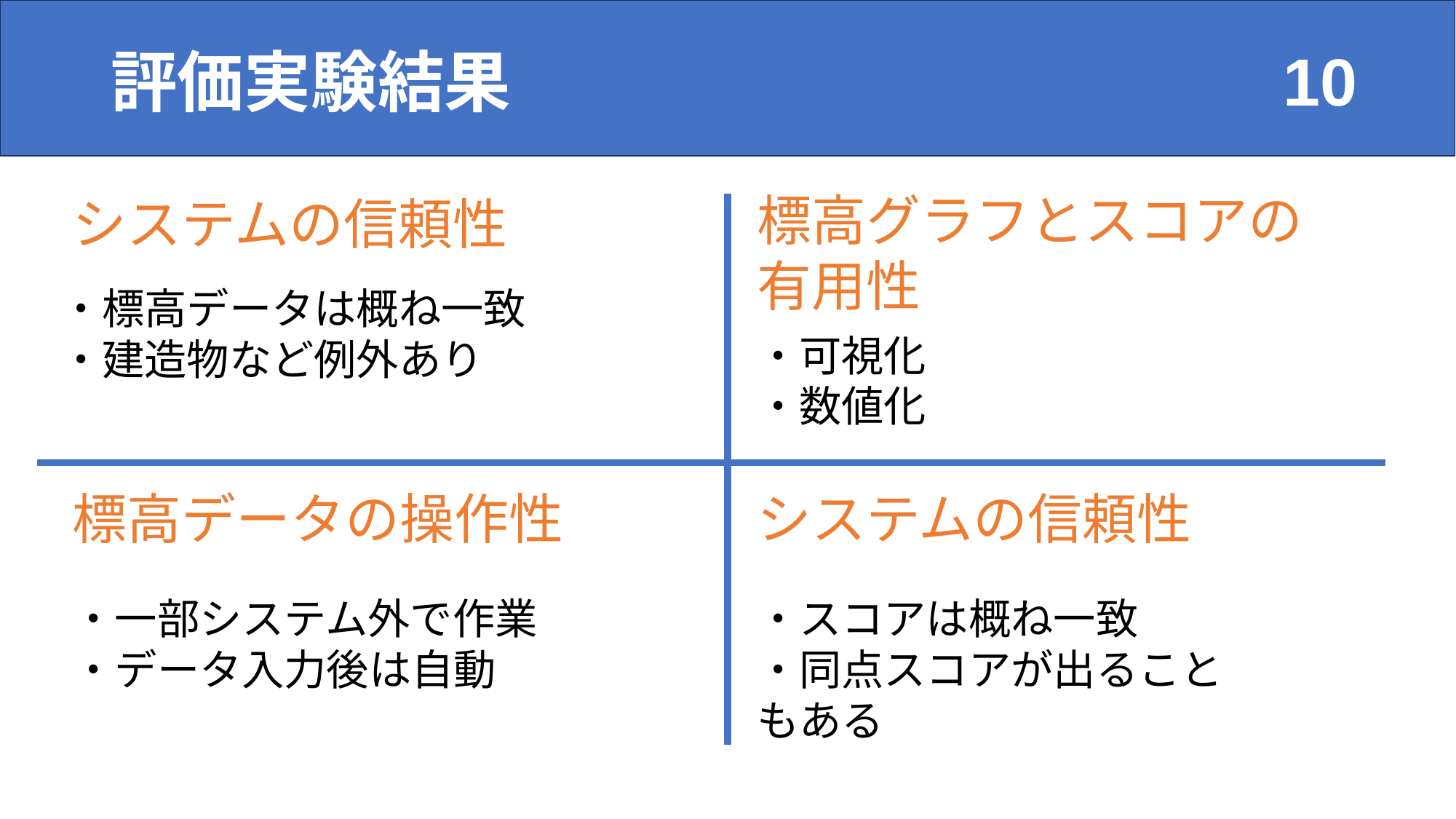

標高グラフとスコア表示の有用性・システムの信頼性・操作性・標高データの精度
# 評価実験結果
標高グラフとスコアの有用性
システムの信頼性
・標高データは概ね一致
・建造物など例外あり
・可視化
・数値化
標高データの操作性
システムの信頼性
・一部システム外で作業
・データ入力後は自動
・スコアは概ね一致
・同点スコアが出ることもある